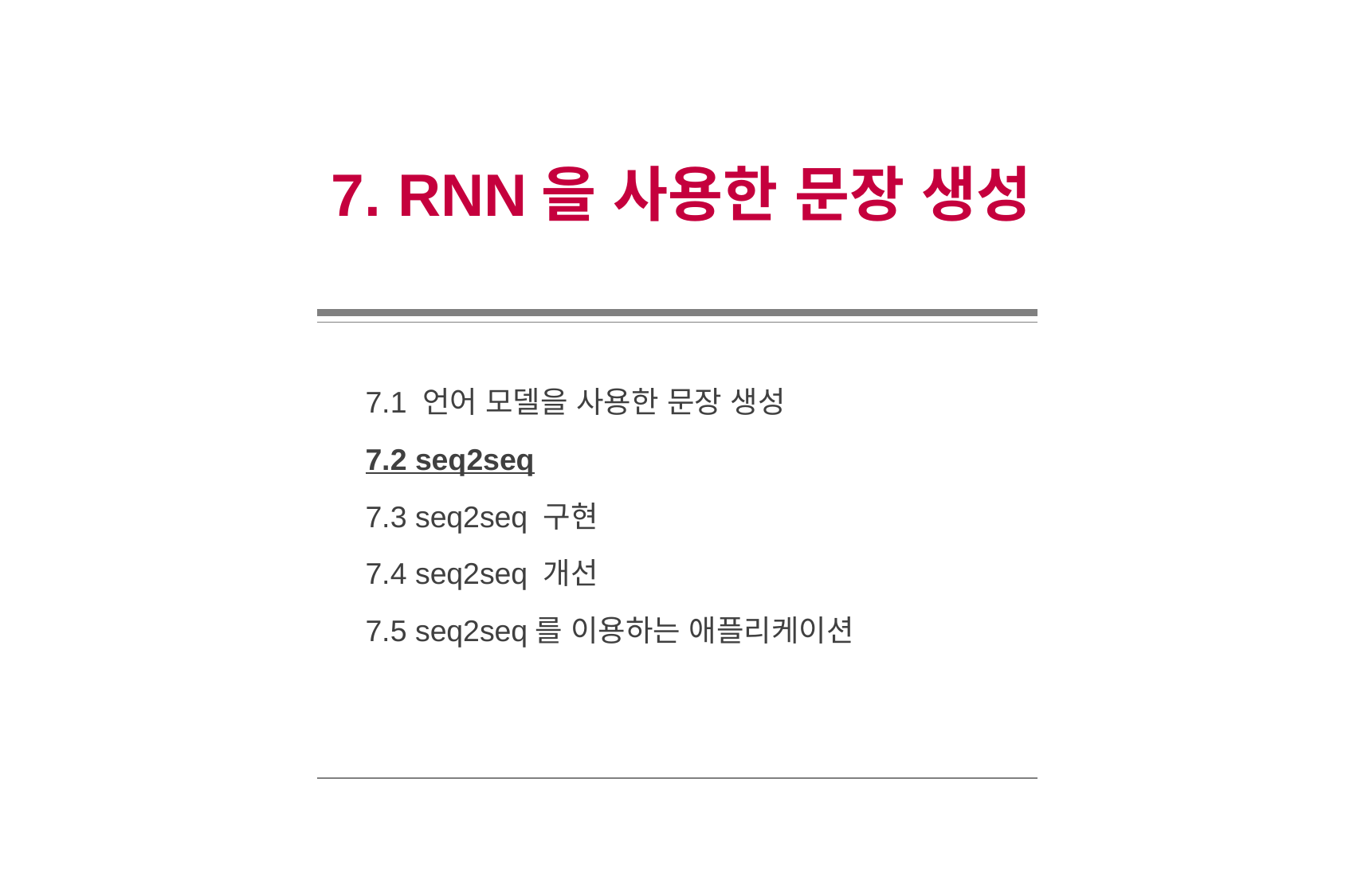

7. RNN을 사용한 문장 생성
7.1 언어 모델을 사용한 문장 생성
7.2 seq2seq
7.3 seq2seq 구현
7.4 seq2seq 개선
7.5 seq2seq를 이용하는 애플리케이션